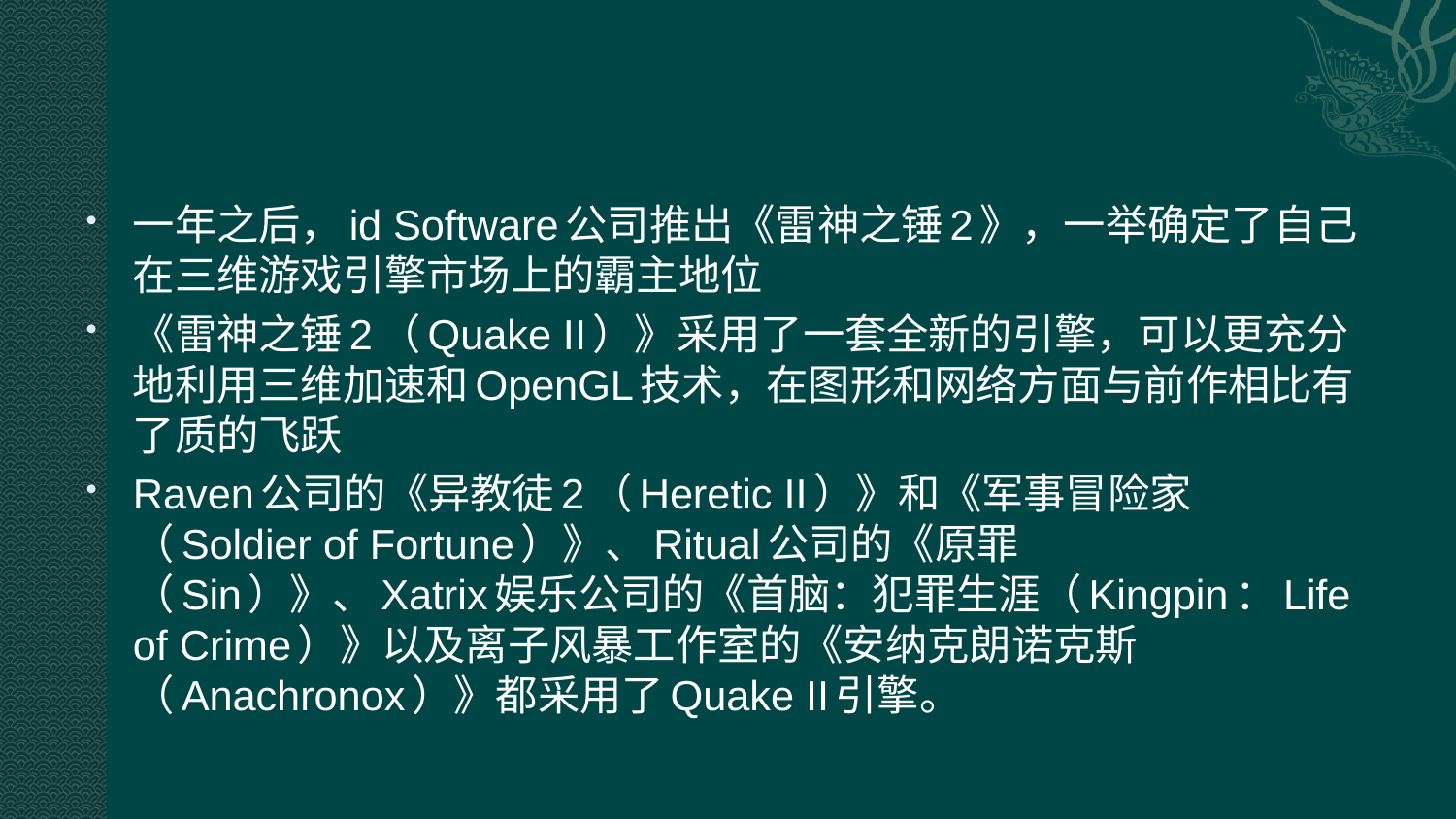

#
一年之后，id Software公司推出《雷神之锤2》，一举确定了自己在三维游戏引擎市场上的霸主地位
《雷神之锤2（Quake II）》采用了一套全新的引擎，可以更充分地利用三维加速和OpenGL技术，在图形和网络方面与前作相比有了质的飞跃
Raven公司的《异教徒2（Heretic II）》和《军事冒险家（Soldier of Fortune）》、Ritual公司的《原罪（Sin）》、Xatrix娱乐公司的《首脑：犯罪生涯（Kingpin：Life of Crime）》以及离子风暴工作室的《安纳克朗诺克斯（Anachronox）》都采用了Quake II引擎。